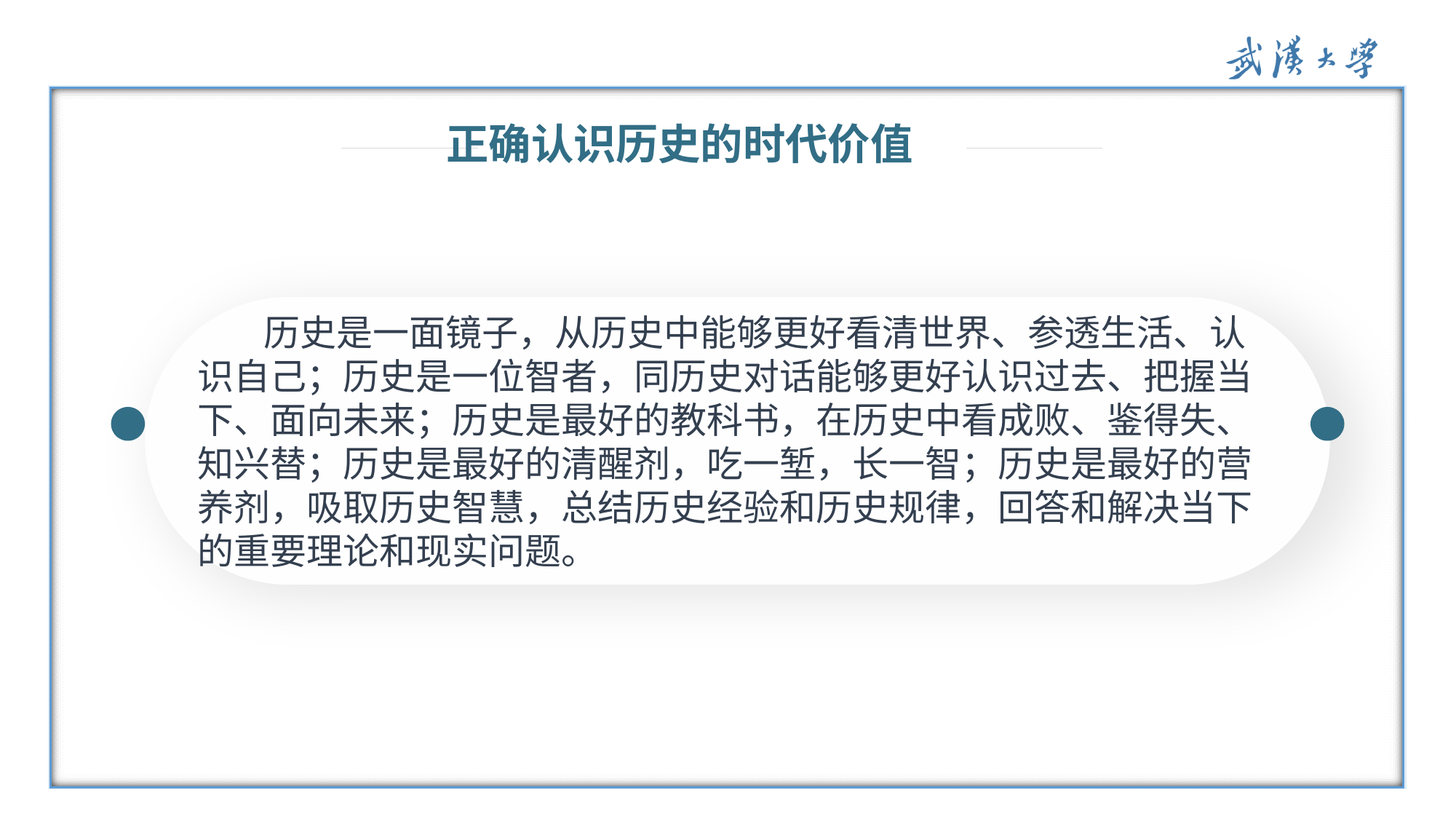

正确认识历史的时代价值
       历史是一面镜子，从历史中能够更好看清世界、参透生活、认识自己；历史是一位智者，同历史对话能够更好认识过去、把握当下、面向未来；历史是最好的教科书，在历史中看成败、鉴得失、知兴替；历史是最好的清醒剂，吃一堑，长一智；历史是最好的营养剂，吸取历史智慧，总结历史经验和历史规律，回答和解决当下的重要理论和现实问题。